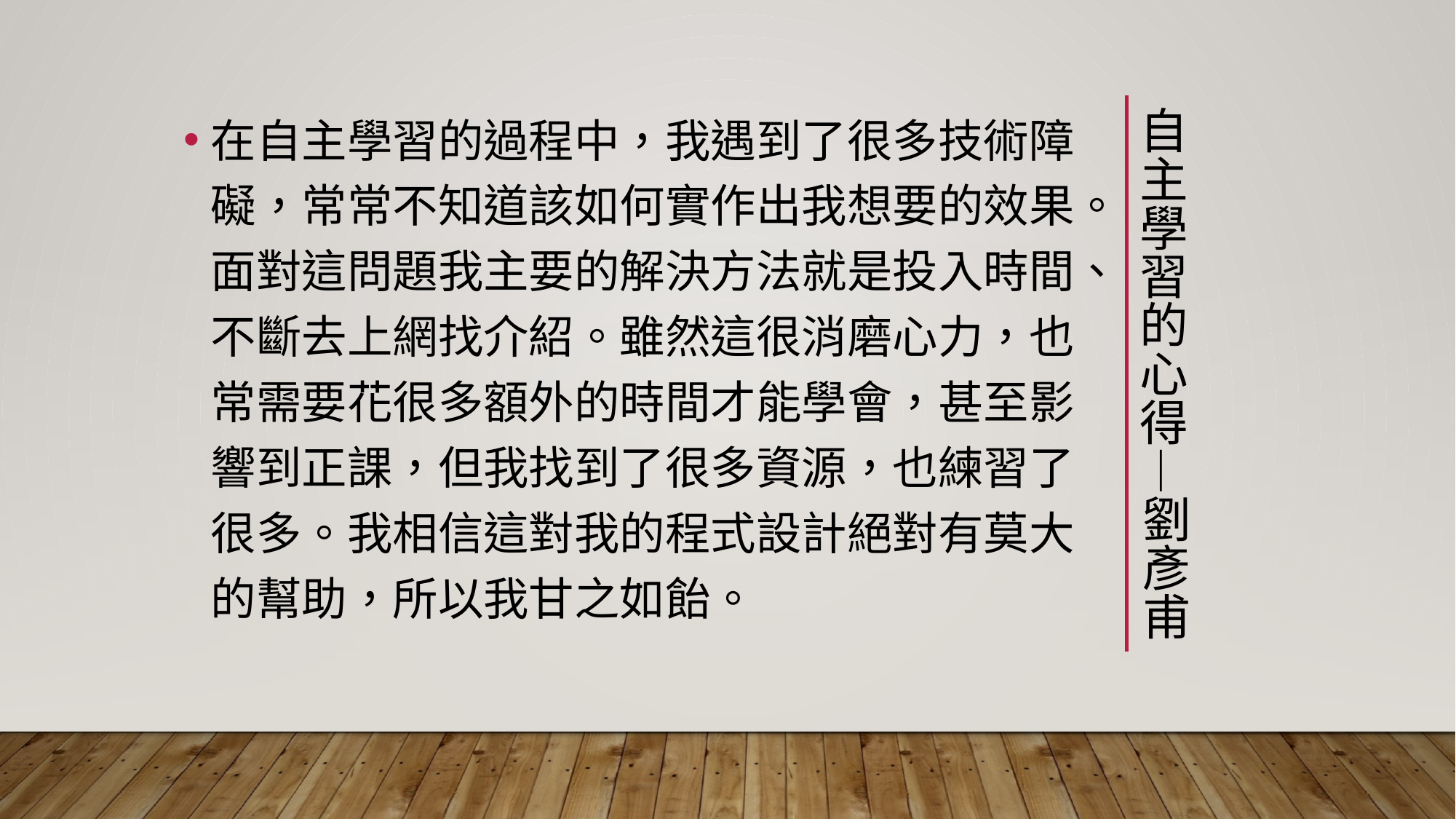

在自主學習的過程中，我遇到了很多技術障礙，常常不知道該如何實作出我想要的效果。面對這問題我主要的解決方法就是投入時間、不斷去上網找介紹。雖然這很消磨心力，也常需要花很多額外的時間才能學會，甚至影響到正課，但我找到了很多資源，也練習了很多。我相信這對我的程式設計絕對有莫大的幫助，所以我甘之如飴。
# 自主學習的心得—劉彥甫